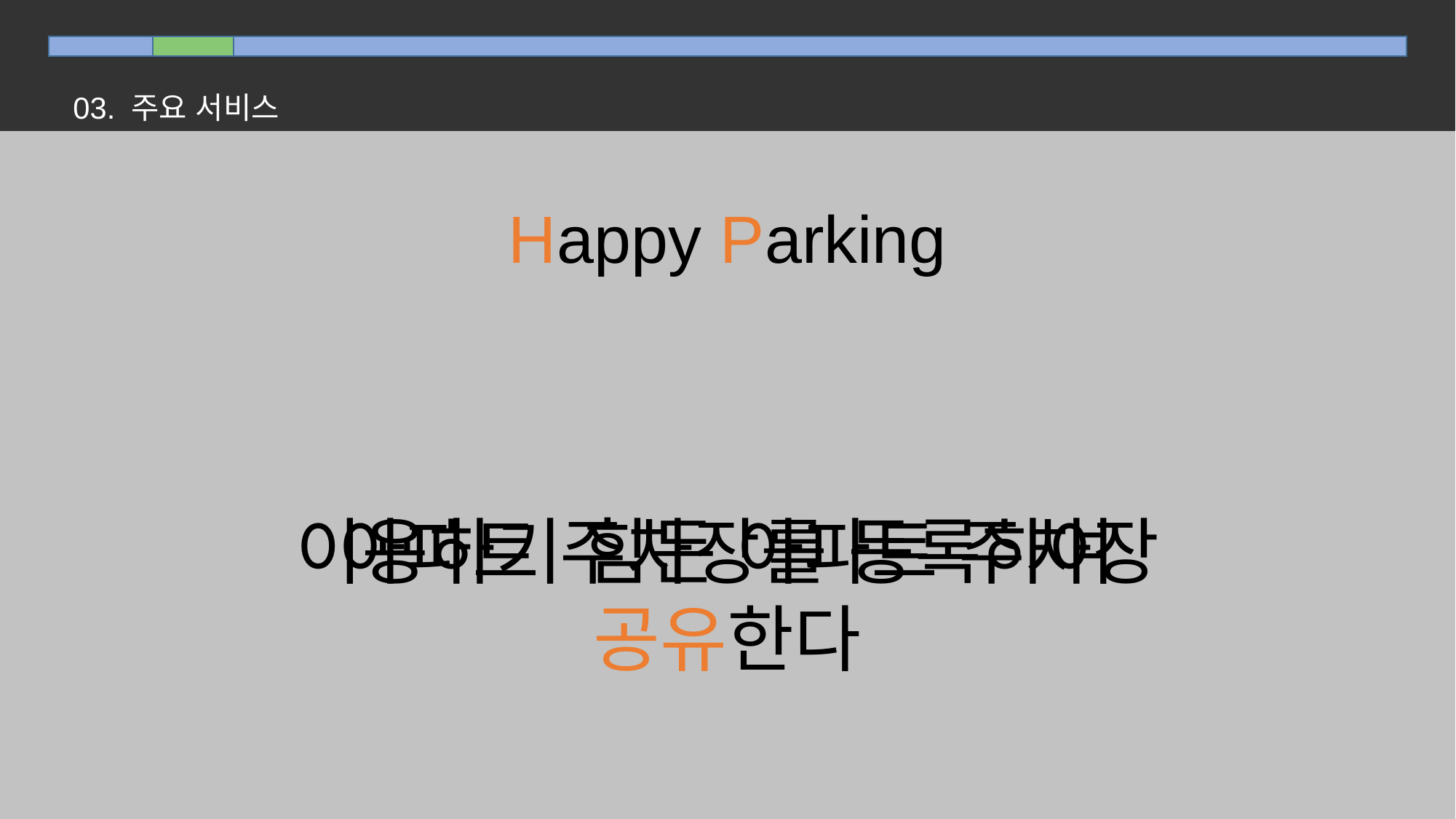

03. 주요 서비스

Happy Parking
이용하기 힘든 아파트 주차장
아파트 주차장를 등록하여 공유한다